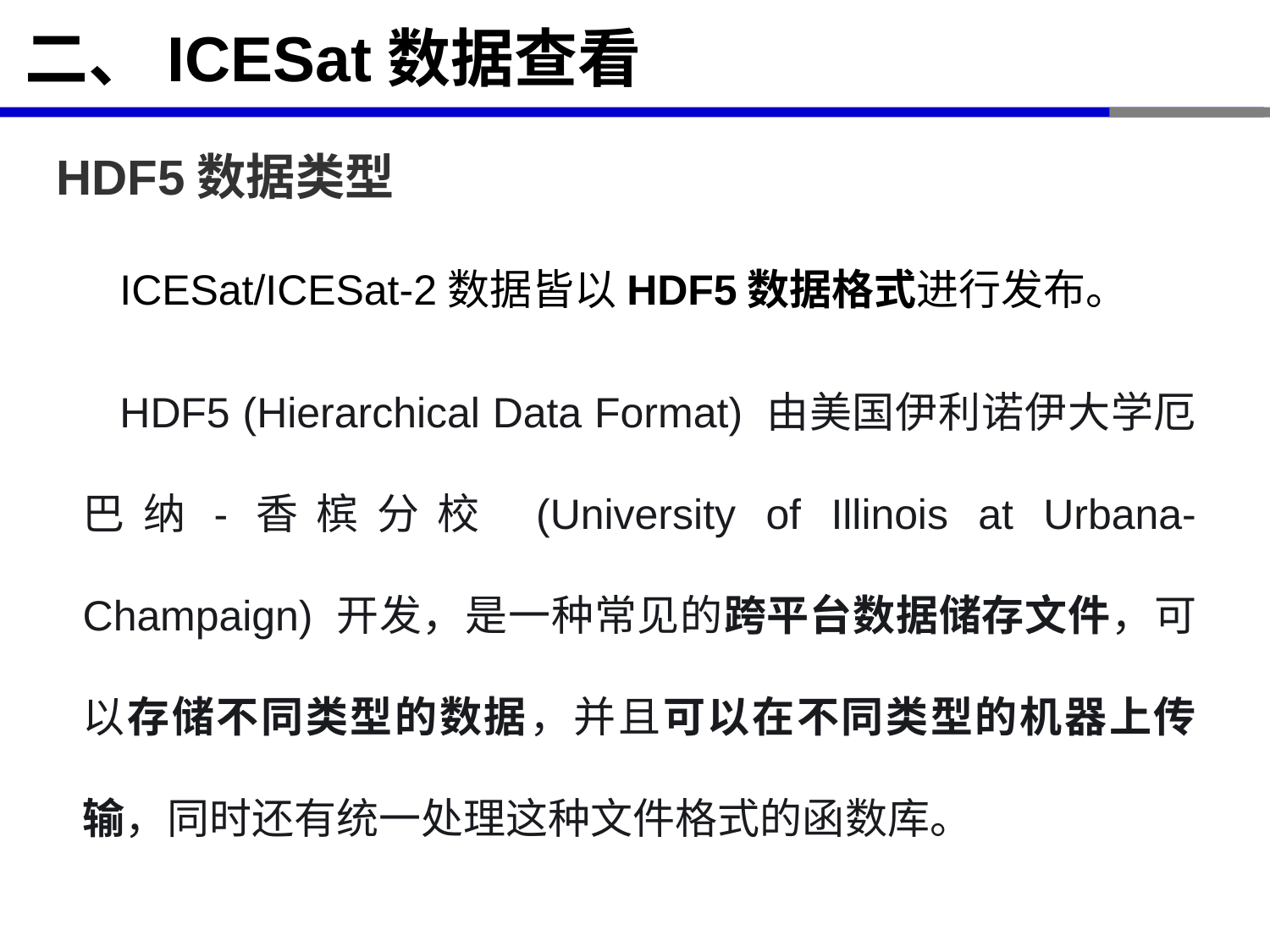

# 二、ICESat数据查看
HDF5数据类型
ICESat/ICESat-2数据皆以HDF5数据格式进行发布。
HDF5 (Hierarchical Data Format) 由美国伊利诺伊大学厄巴纳-香槟分校 (University of Illinois at Urbana-Champaign) 开发，是一种常见的跨平台数据储存文件，可以存储不同类型的数据，并且可以在不同类型的机器上传输，同时还有统一处理这种文件格式的函数库。